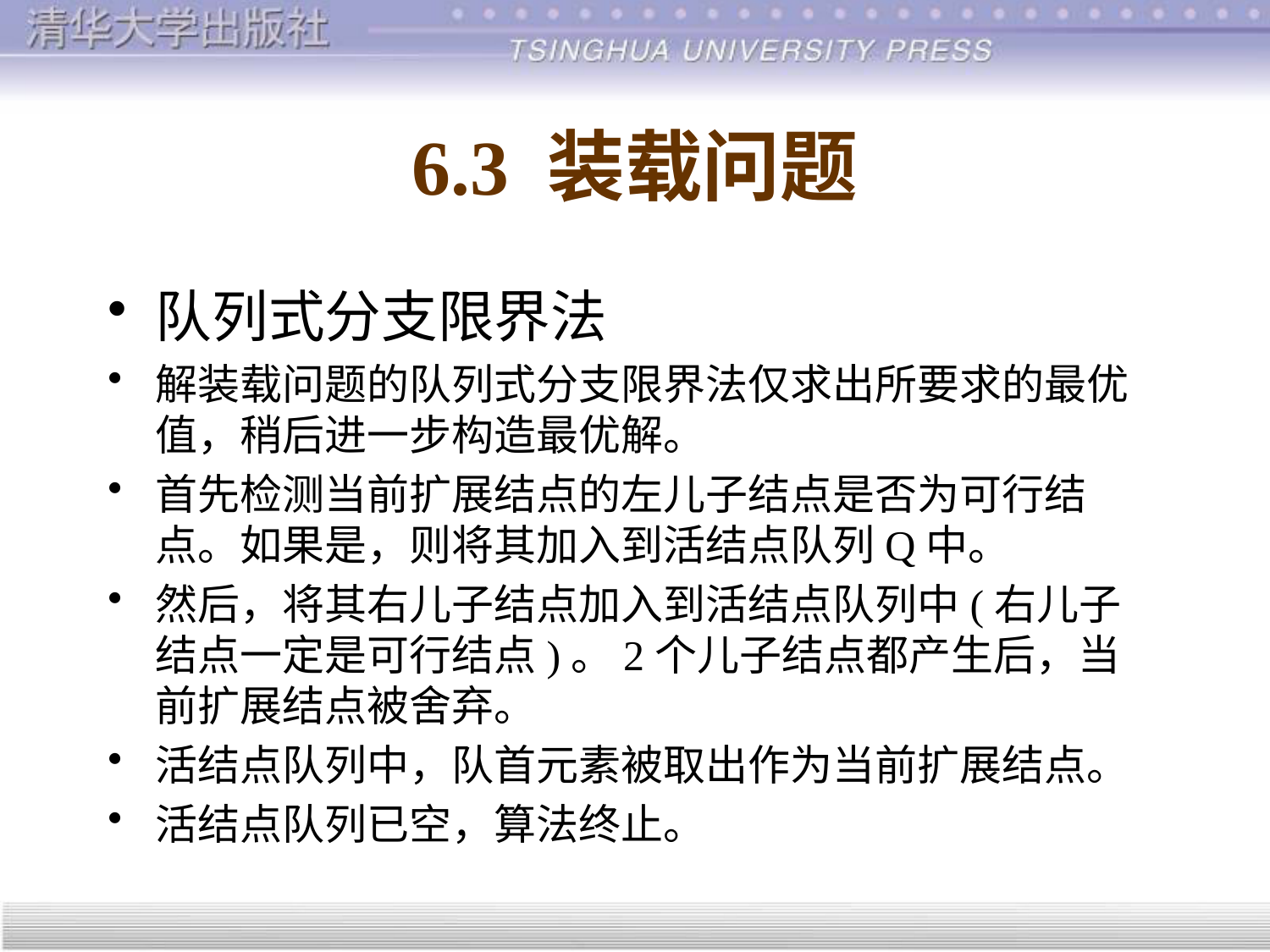

# 6.3 装载问题
队列式分支限界法
解装载问题的队列式分支限界法仅求出所要求的最优值，稍后进一步构造最优解。
首先检测当前扩展结点的左儿子结点是否为可行结点。如果是，则将其加入到活结点队列Q中。
然后，将其右儿子结点加入到活结点队列中(右儿子结点一定是可行结点)。2个儿子结点都产生后，当前扩展结点被舍弃。
活结点队列中，队首元素被取出作为当前扩展结点。
活结点队列已空，算法终止。